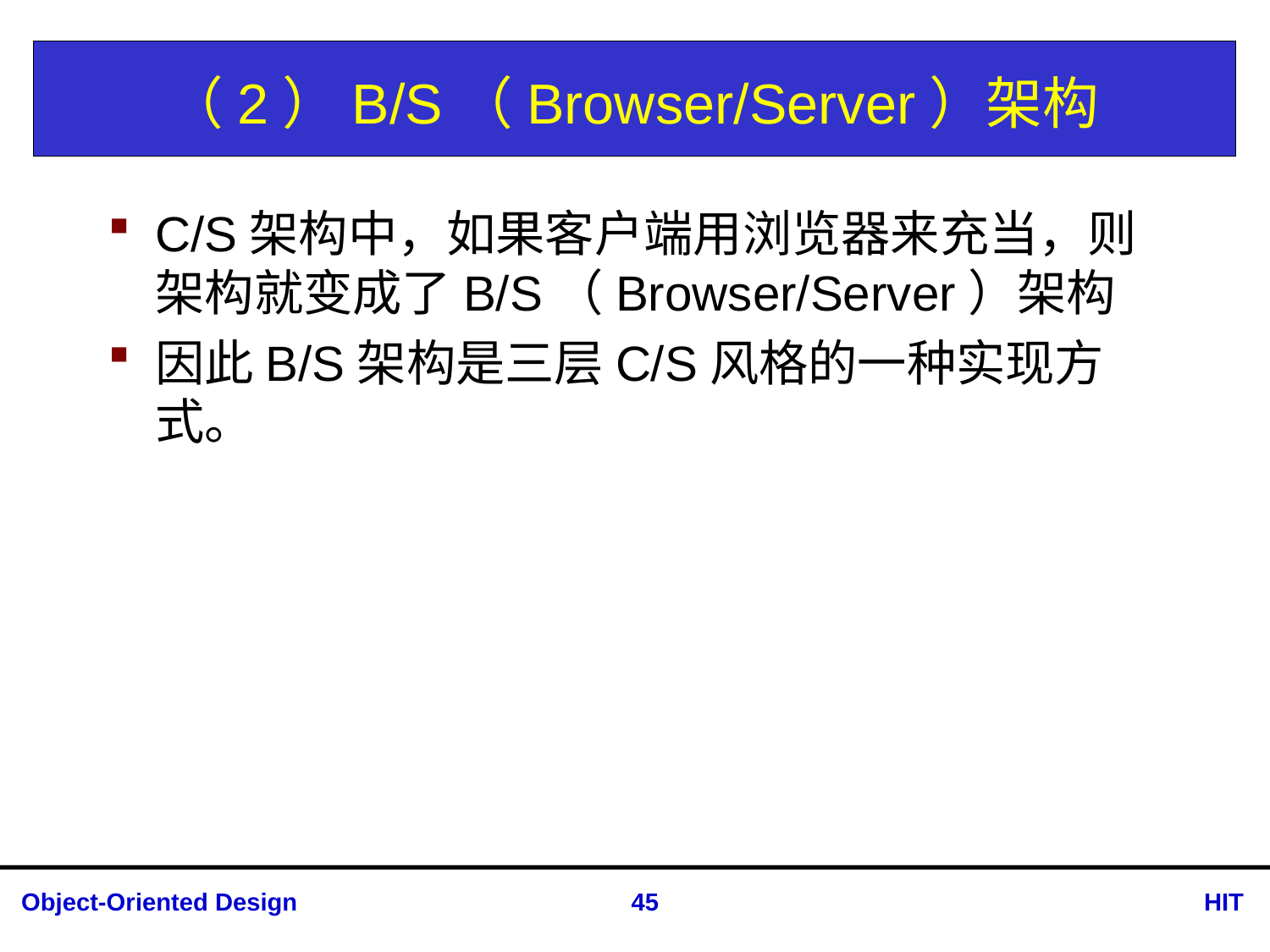

# （2）B/S（Browser/Server）架构
C/S架构中，如果客户端用浏览器来充当，则架构就变成了B/S（Browser/Server）架构
因此B/S架构是三层C/S风格的一种实现方式。